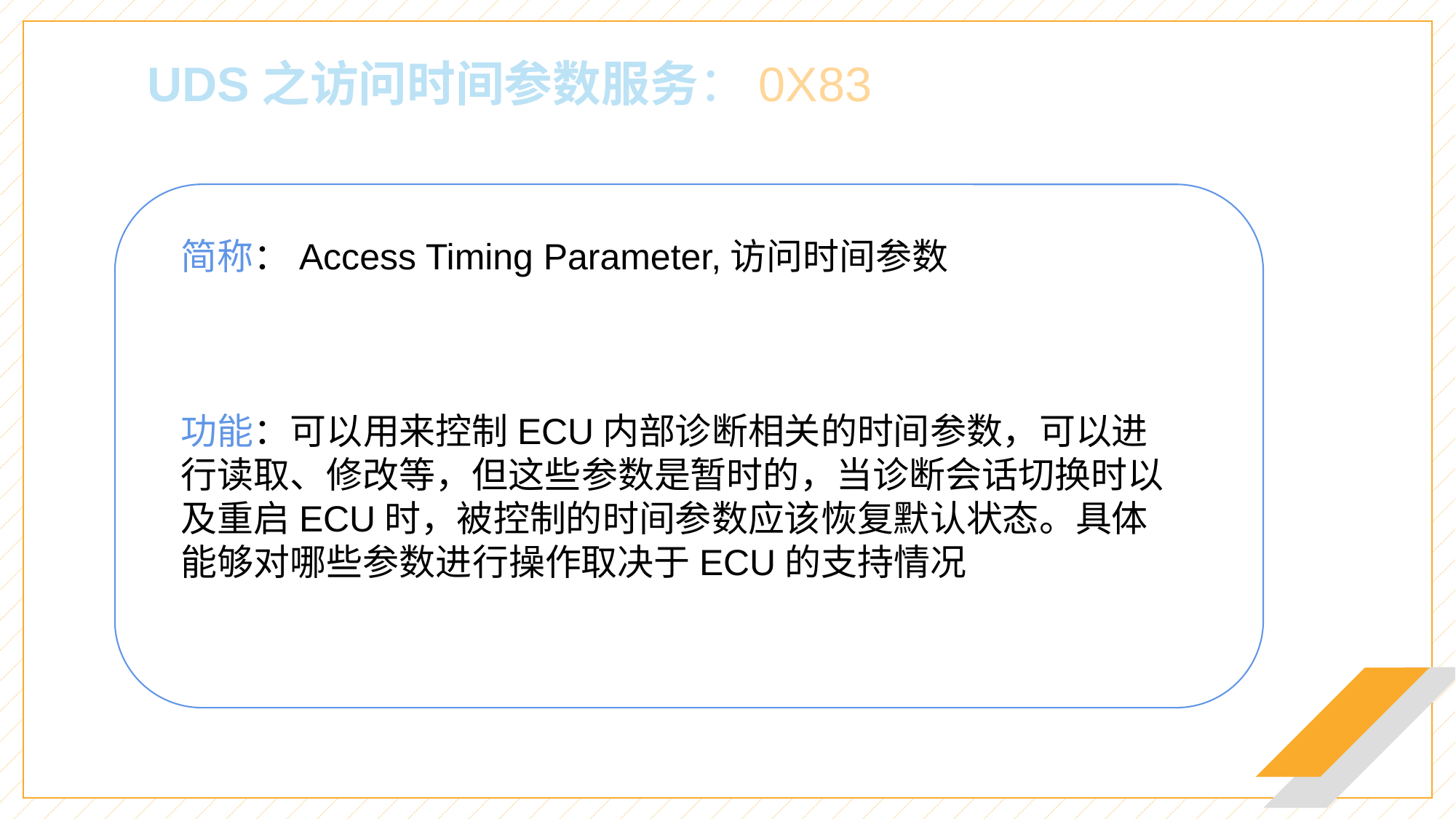

UDS之访问时间参数服务：0X83

简称：Access Timing Parameter,访问时间参数

功能：可以用来控制ECU内部诊断相关的时间参数，可以进行读取、修改等，但这些参数是暂时的，当诊断会话切换时以及重启ECU时，被控制的时间参数应该恢复默认状态。具体能够对哪些参数进行操作取决于ECU的支持情况